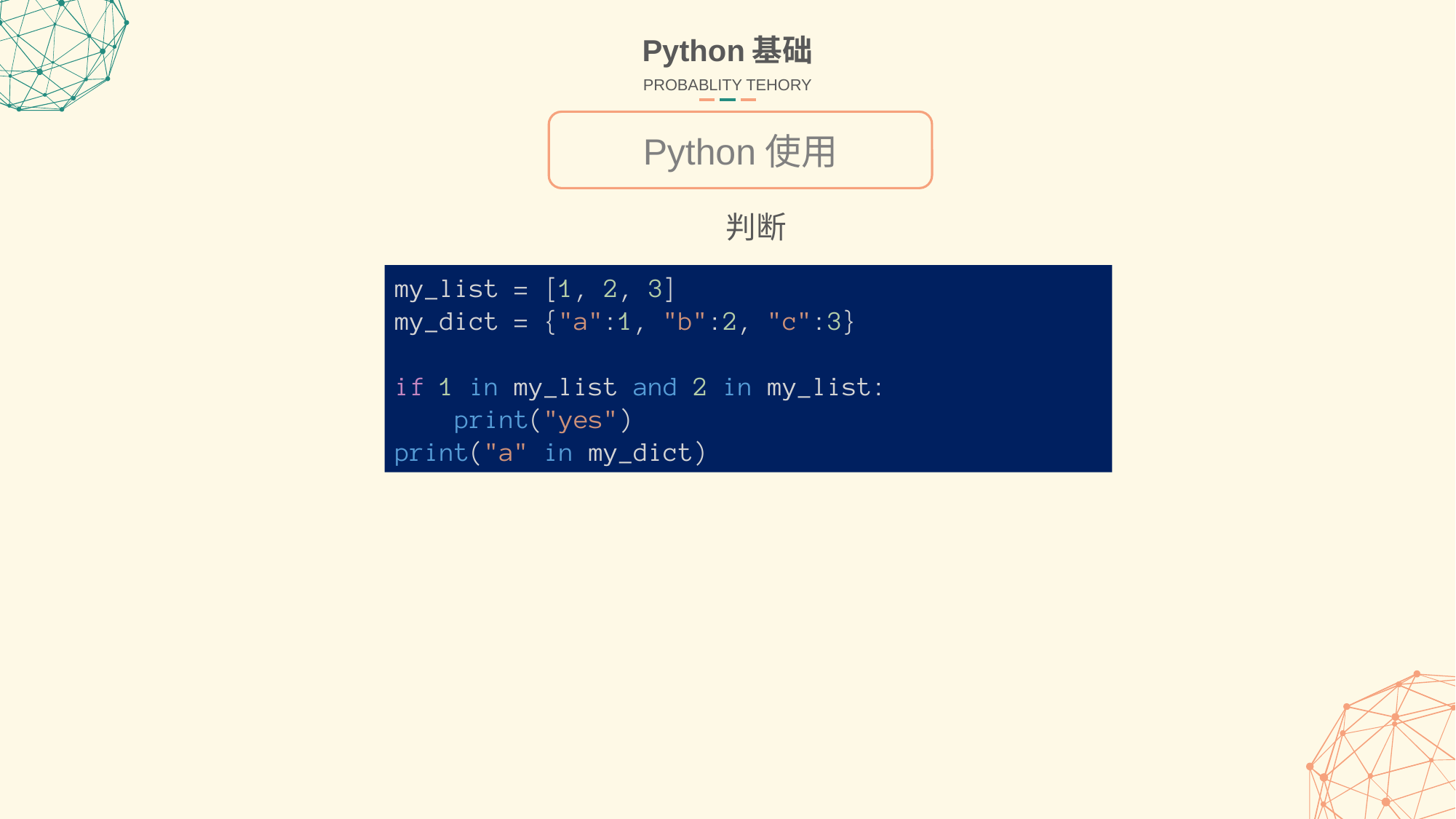

Python基础
PROBABLITY TEHORY
Python使用
判断
my_list = [1, 2, 3]
my_dict = {"a":1, "b":2, "c":3}
if 1 in my_list and 2 in my_list:
    print("yes")
print("a" in my_dict)